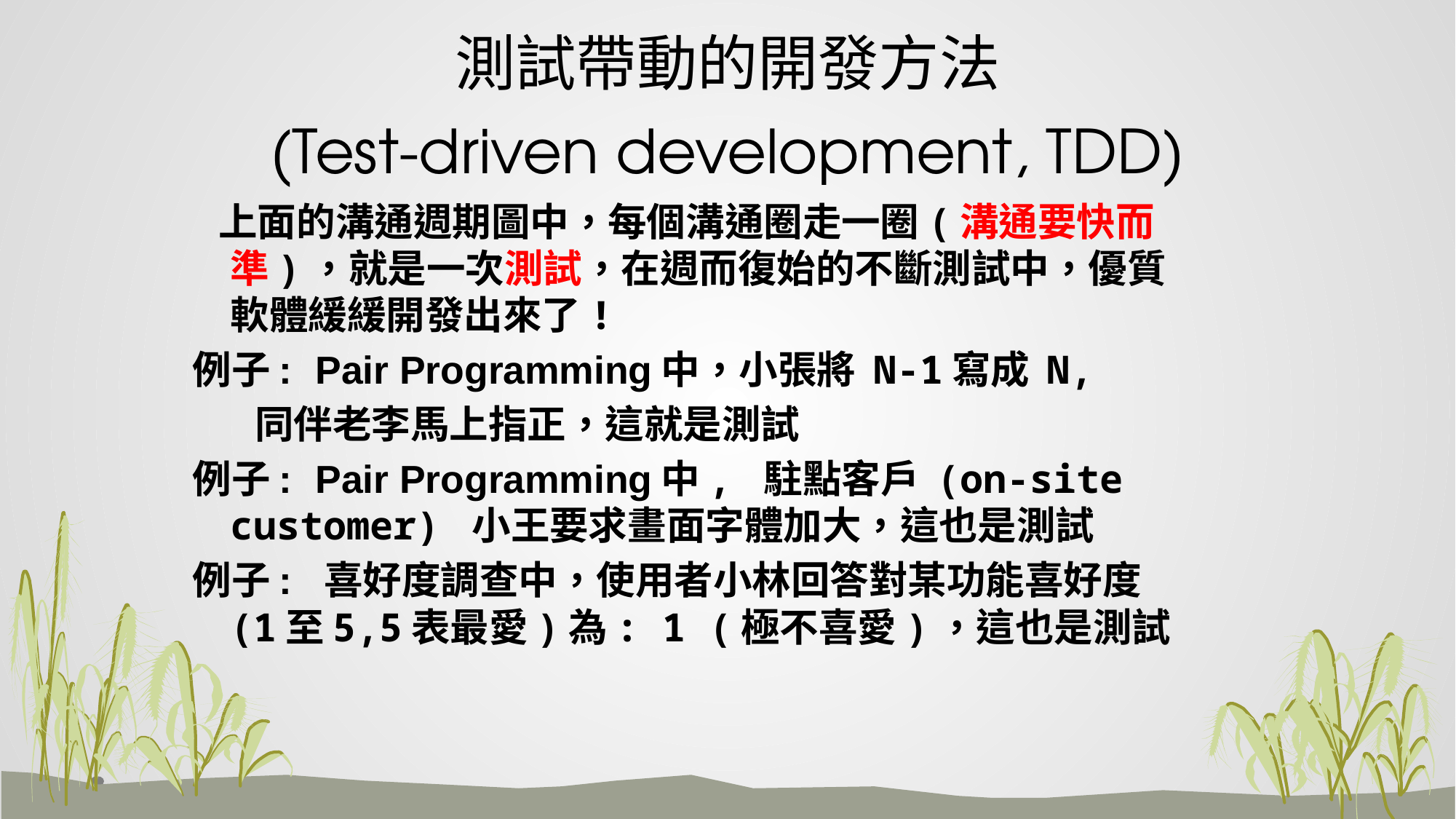

# 測試帶動的開發方法 (Test-driven development, TDD)
  上面的溝通週期圖中，每個溝通圈走一圈(溝通要快而準)，就是一次測試，在週而復始的不斷測試中，優質軟體緩緩開發出來了!
例子: Pair Programming中，小張將 N-1寫成 N,
      同伴老李馬上指正，這就是測試
例子: Pair Programming中, 駐點客戶 (on-site customer) 小王要求畫面字體加大，這也是測試
例子: 喜好度調查中，使用者小林回答對某功能喜好度(1至5,5表最愛)為: 1 (極不喜愛)，這也是測試